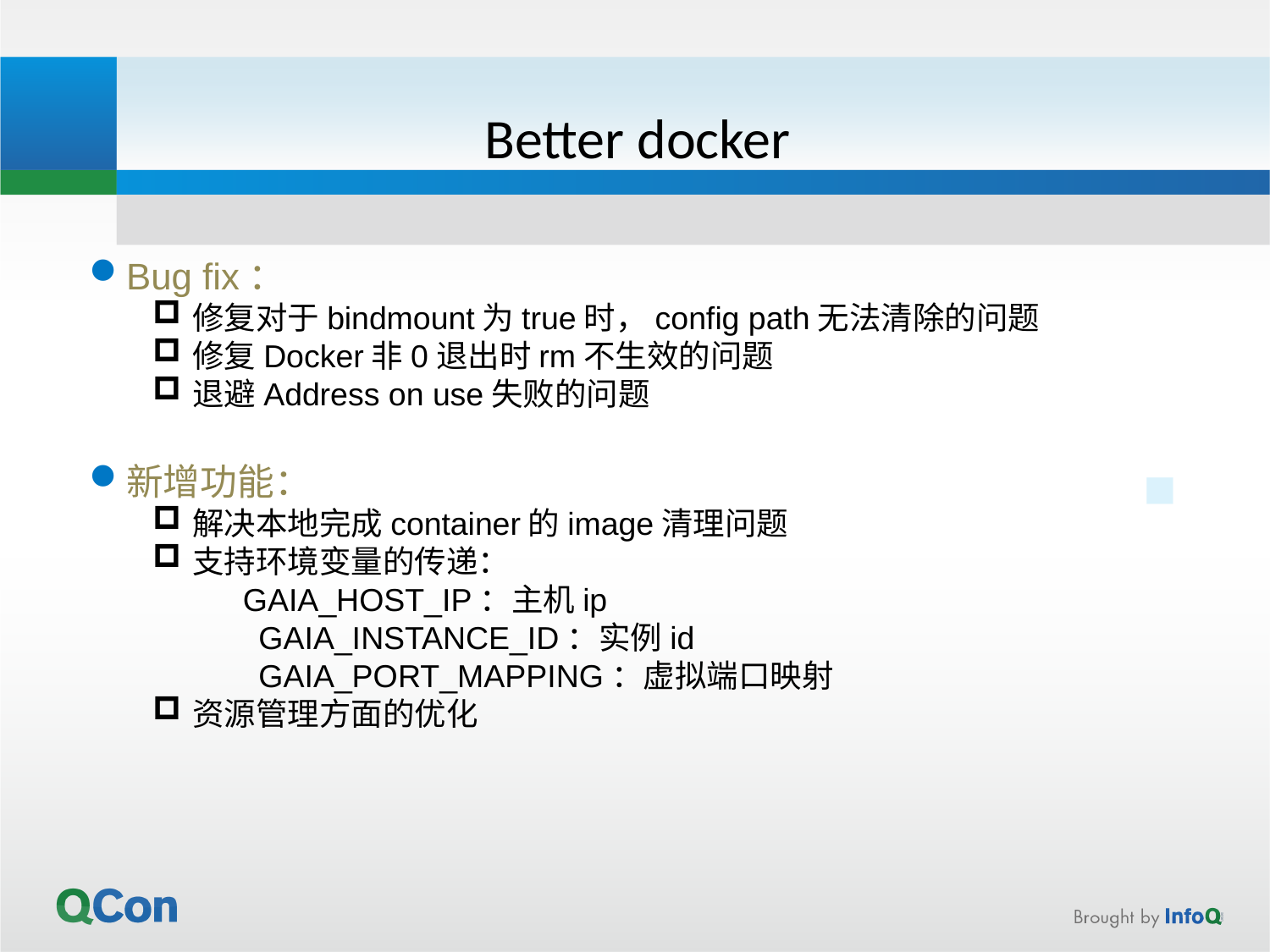

Better docker
Bug fix：
修复对于bindmount为true时，config path无法清除的问题
修复Docker非0退出时rm不生效的问题
退避Address on use失败的问题

新增功能：
解决本地完成container的image清理问题
支持环境变量的传递：
   GAIA_HOST_IP：主机ip
GAIA_INSTANCE_ID：实例id
GAIA_PORT_MAPPING：虚拟端口映射
资源管理方面的优化